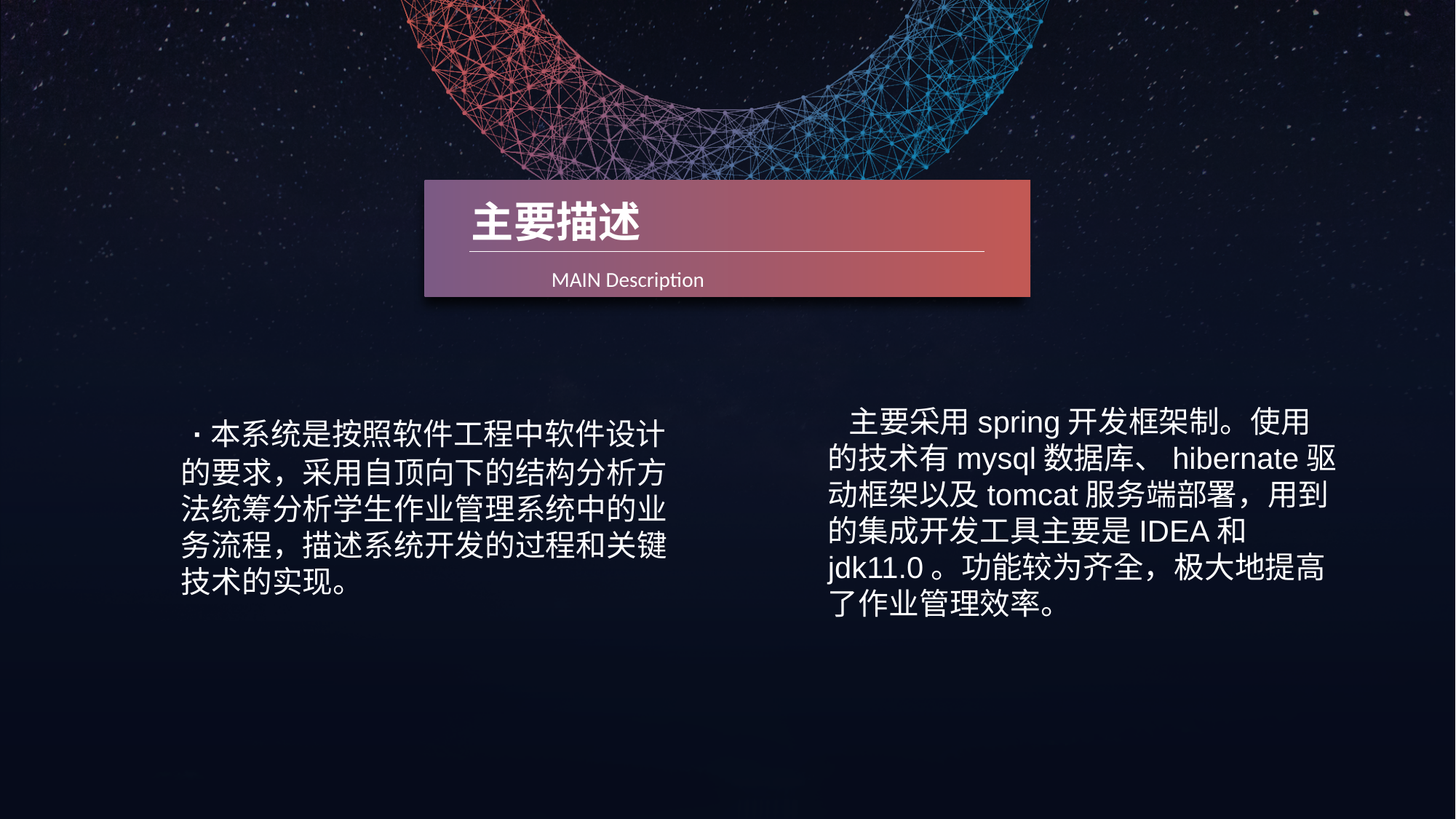

主要描述
MAIN Description
 ·本系统是按照软件工程中软件设计的要求，采用自顶向下的结构分析方法统筹分析学生作业管理系统中的业务流程，描述系统开发的过程和关键技术的实现。
  主要采用spring开发框架制。使用的技术有mysql数据库、hibernate驱动框架以及tomcat服务端部署，用到的集成开发工具主要是IDEA和jdk11.0。功能较为齐全，极大地提高了作业管理效率。